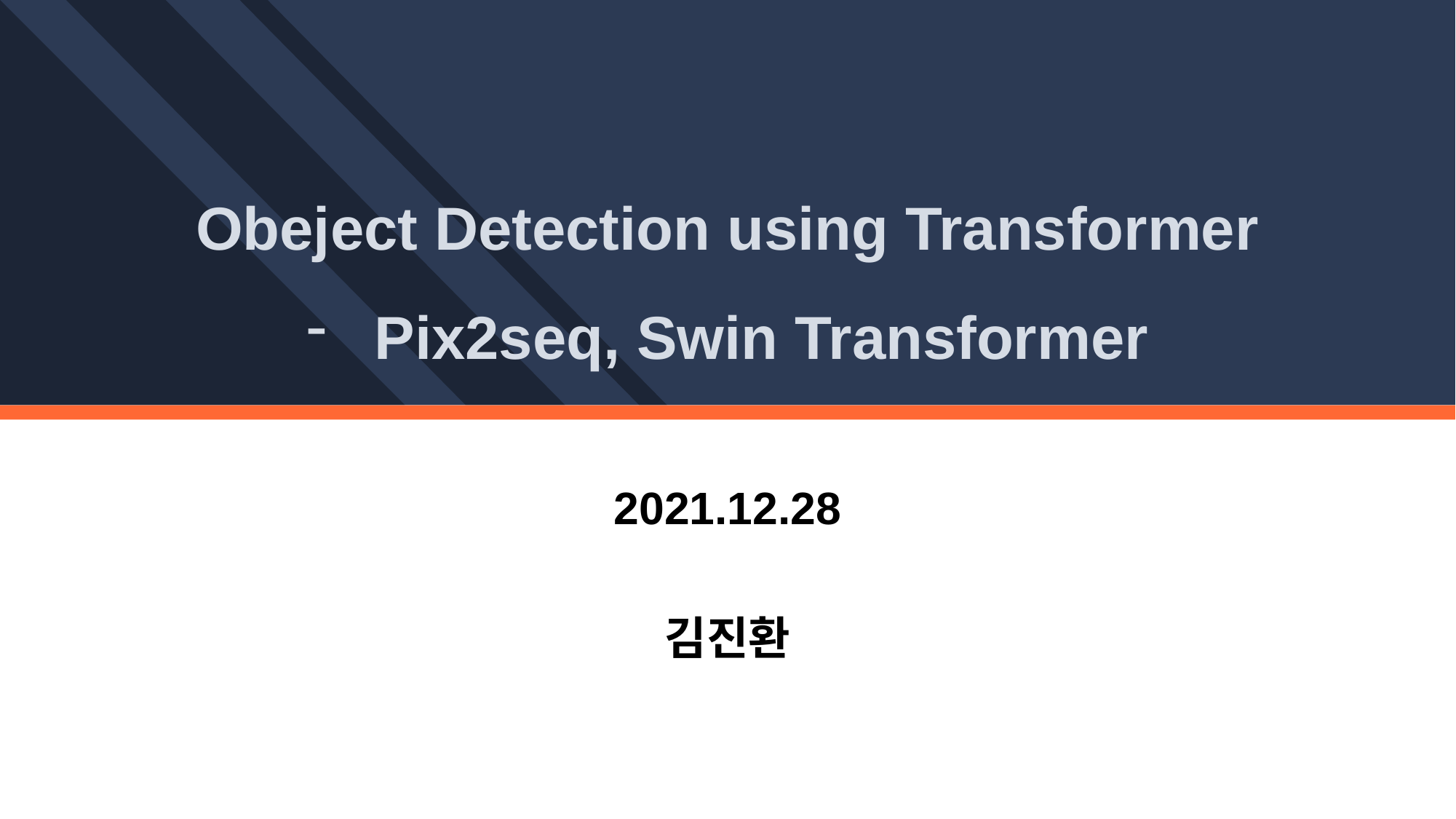

Obeject Detection using Transformer
Pix2seq, Swin Transformer

2021.12.28
김진환